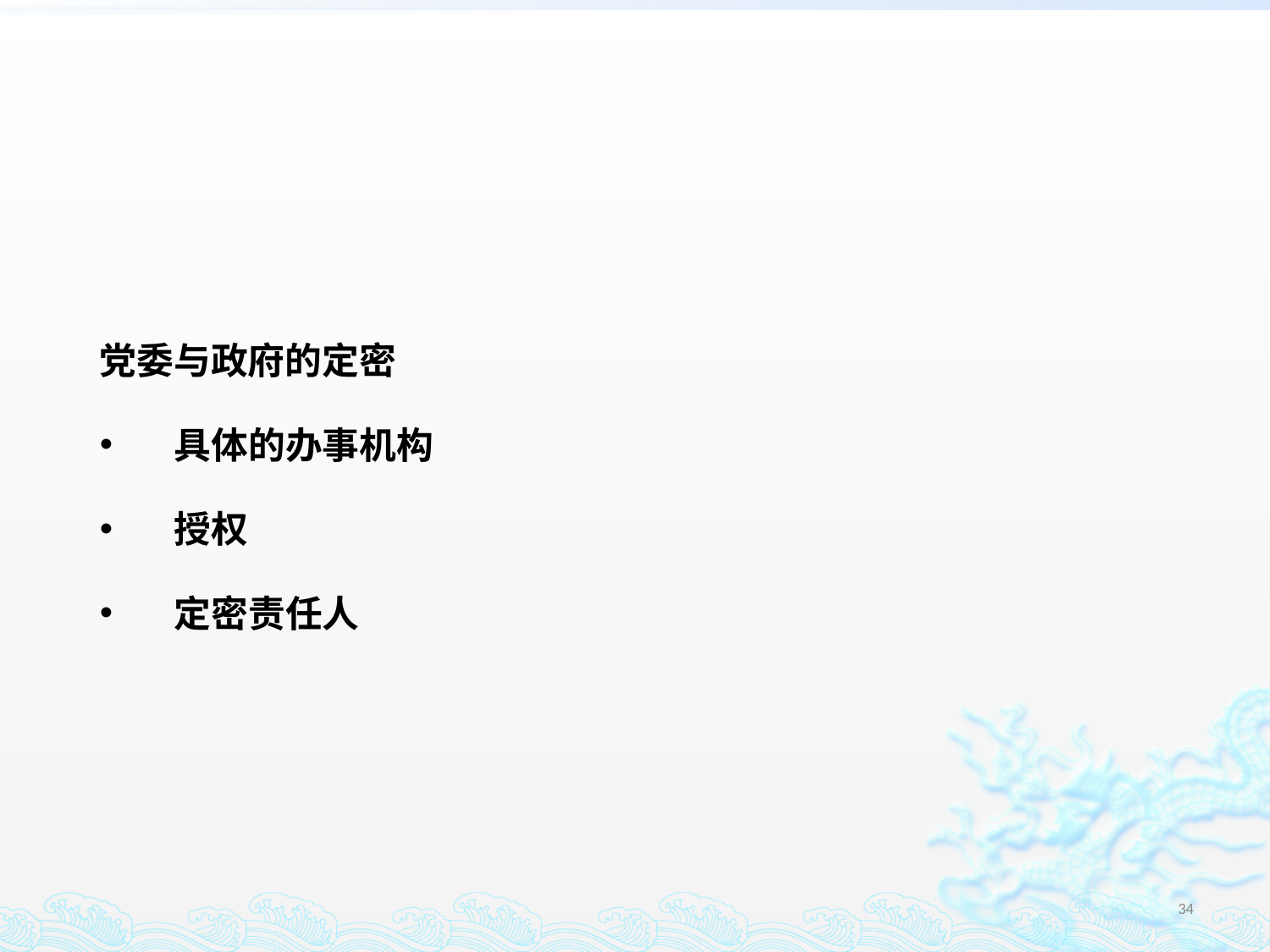

#
党委与政府的定密
    具体的办事机构
    授权
    定密责任人
34